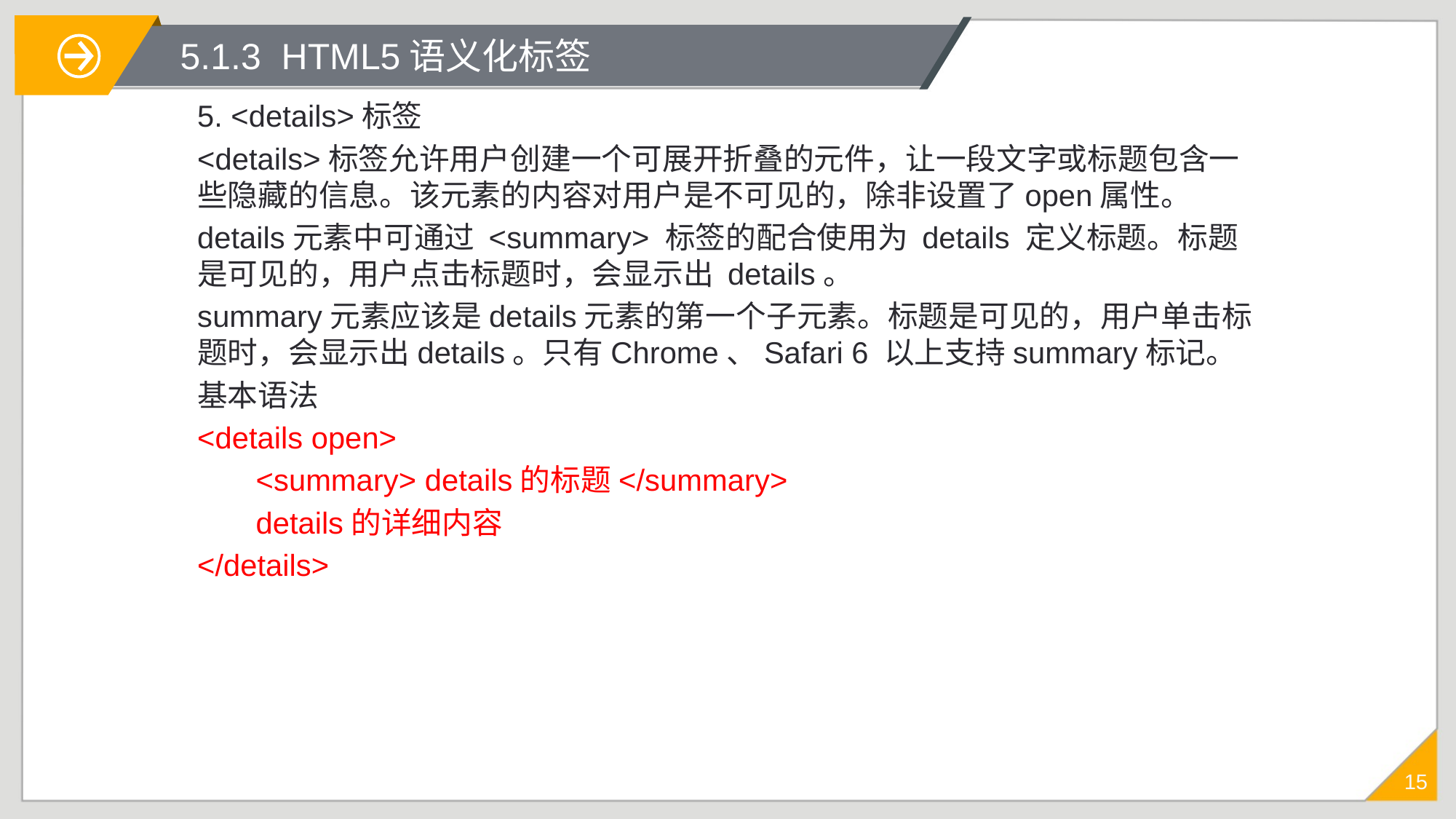

# 5.1.3  HTML5语义化标签
5. <details>标签
<details>标签允许用户创建一个可展开折叠的元件，让一段文字或标题包含一些隐藏的信息。该元素的内容对用户是不可见的，除非设置了open属性。
details元素中可通过 <summary> 标签的配合使用为 details 定义标题。标题是可见的，用户点击标题时，会显示出 details。
summary元素应该是details元素的第一个子元素。标题是可见的，用户单击标题时，会显示出details。只有Chrome、Safari 6 以上支持summary标记。
基本语法
<details open>
       <summary> details的标题</summary>
       details的详细内容
</details>